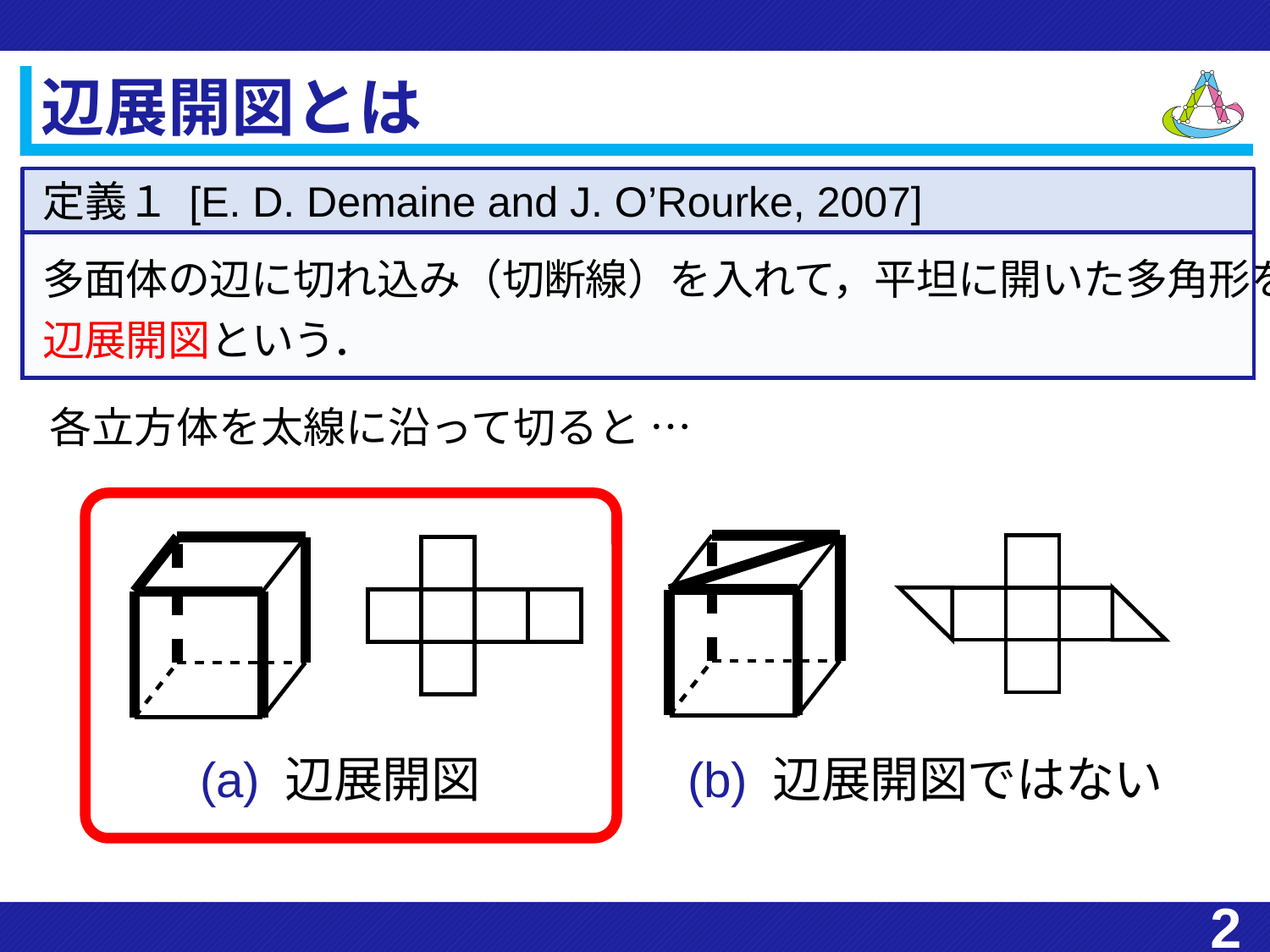

# 辺展開図とは
定義１ [E. D. Demaine and J. O’Rourke, 2007]
多面体の辺に切れ込み（切断線）を入れて，平坦に開いた多角形を
辺展開図という．
各立方体を太線に沿って切ると …

(a) 辺展開図
(b) 辺展開図ではない
2